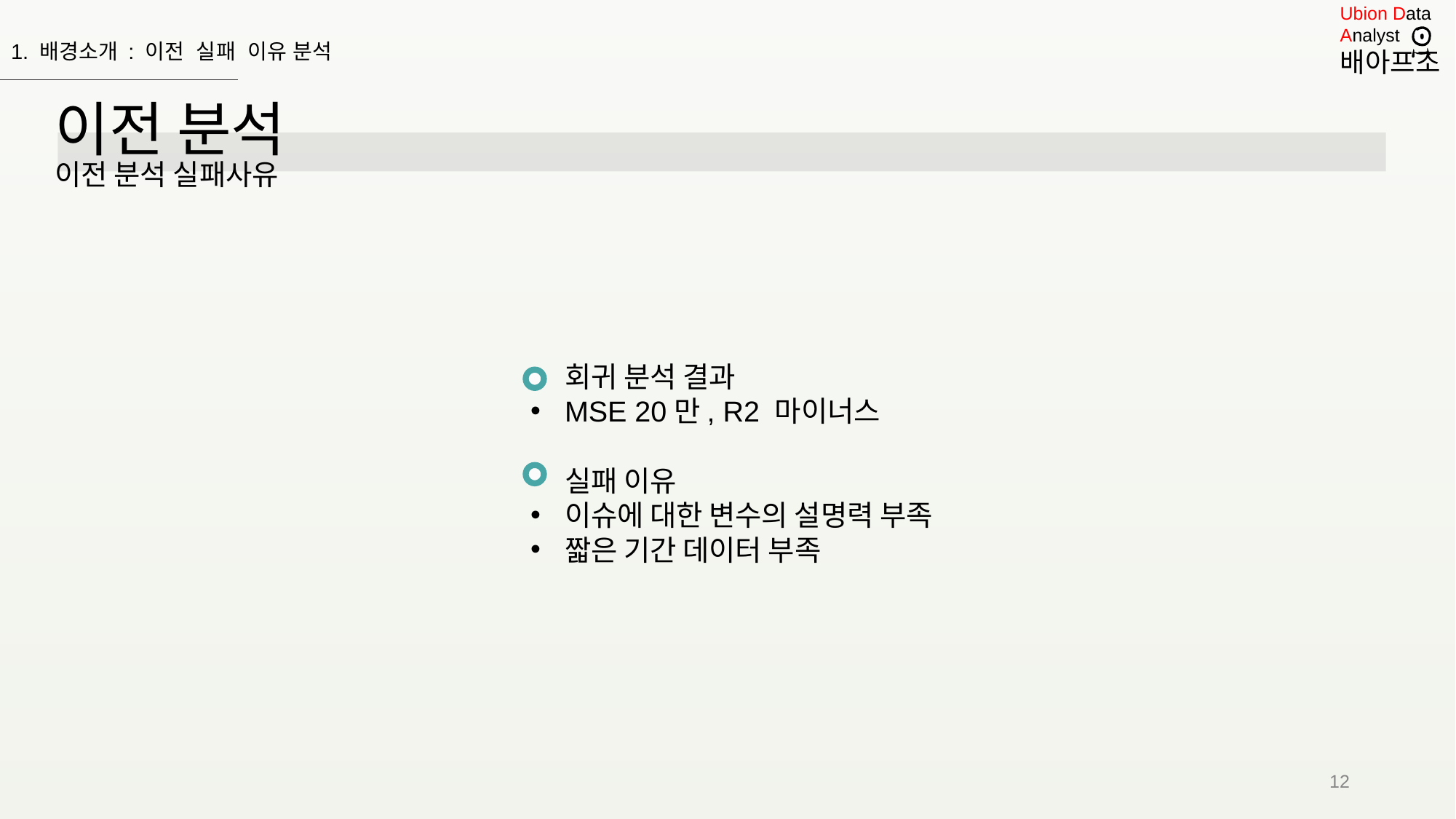

1. 배경소개 : 이전  실패  이유 분석
이전 분석
이전 분석 실패사유

회귀 분석 결과
MSE 20만, R2 마이너스

실패 이유
이슈에 대한 변수의 설명력 부족
짧은 기간 데이터 부족

12